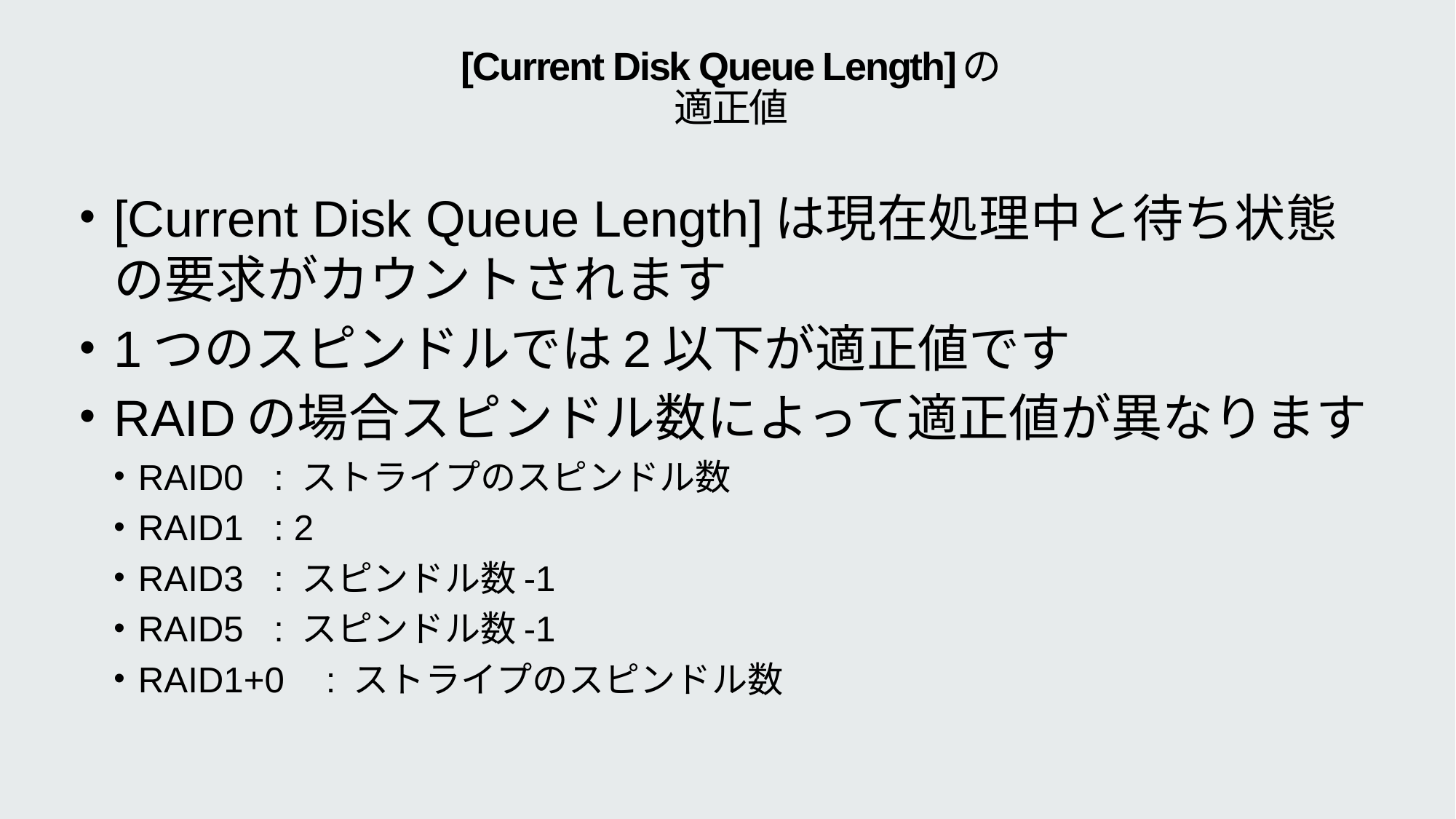

# [Current Disk Queue Length]の 適正値
[Current Disk Queue Length]は現在処理中と待ち状態の要求がカウントされます
1つのスピンドルでは2以下が適正値です
RAIDの場合スピンドル数によって適正値が異なります
RAID0 		: ストライプのスピンドル数
RAID1		: 2
RAID3		: スピンドル数-1
RAID5		: スピンドル数-1
RAID1+0	: ストライプのスピンドル数